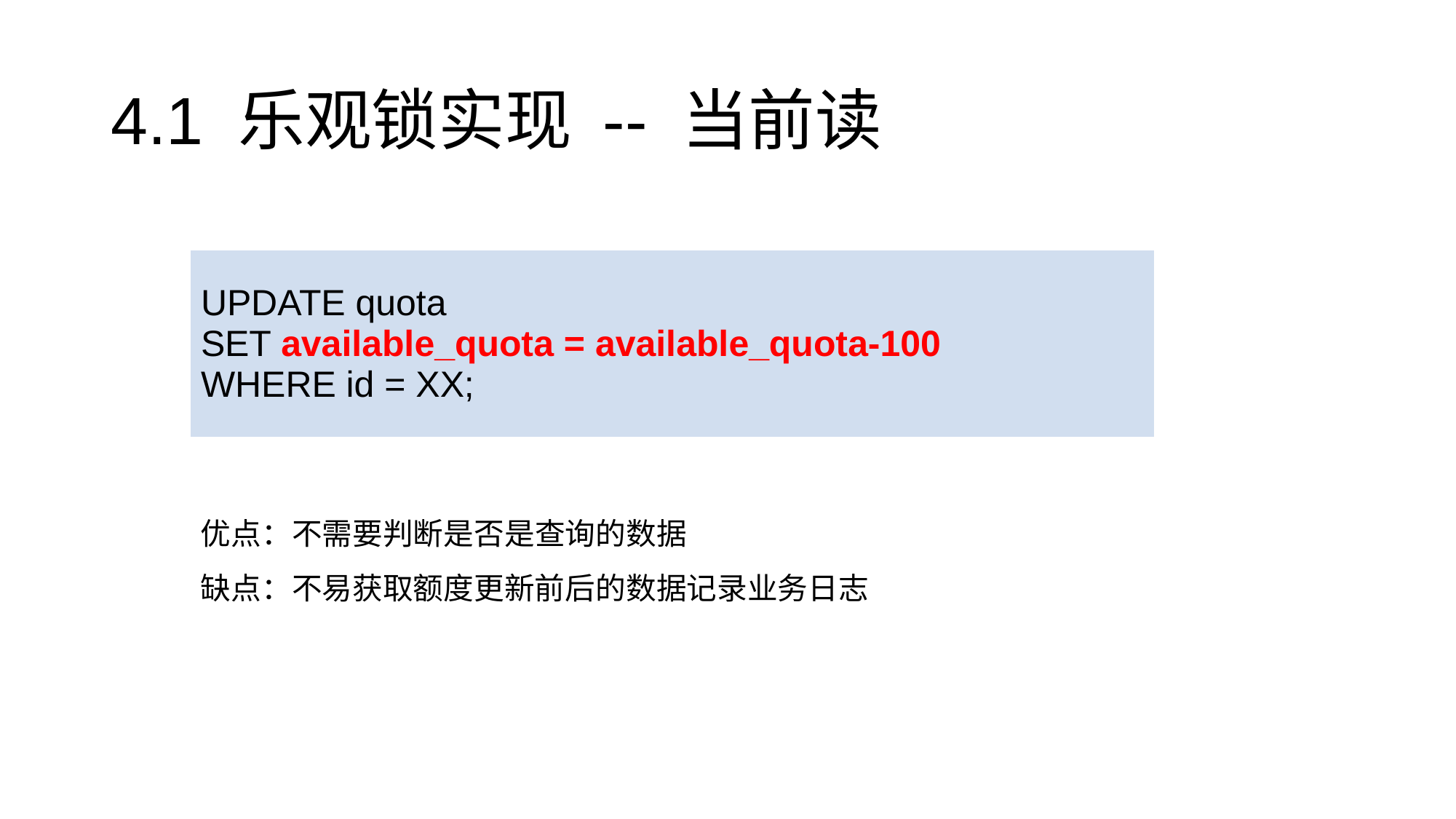

# 4.1 乐观锁实现 -- 当前读
| UPDATE quota SET available\_quota = available\_quota-100 WHERE id = XX; |
| --- |
优点：不需要判断是否是查询的数据
缺点：不易获取额度更新前后的数据记录业务日志